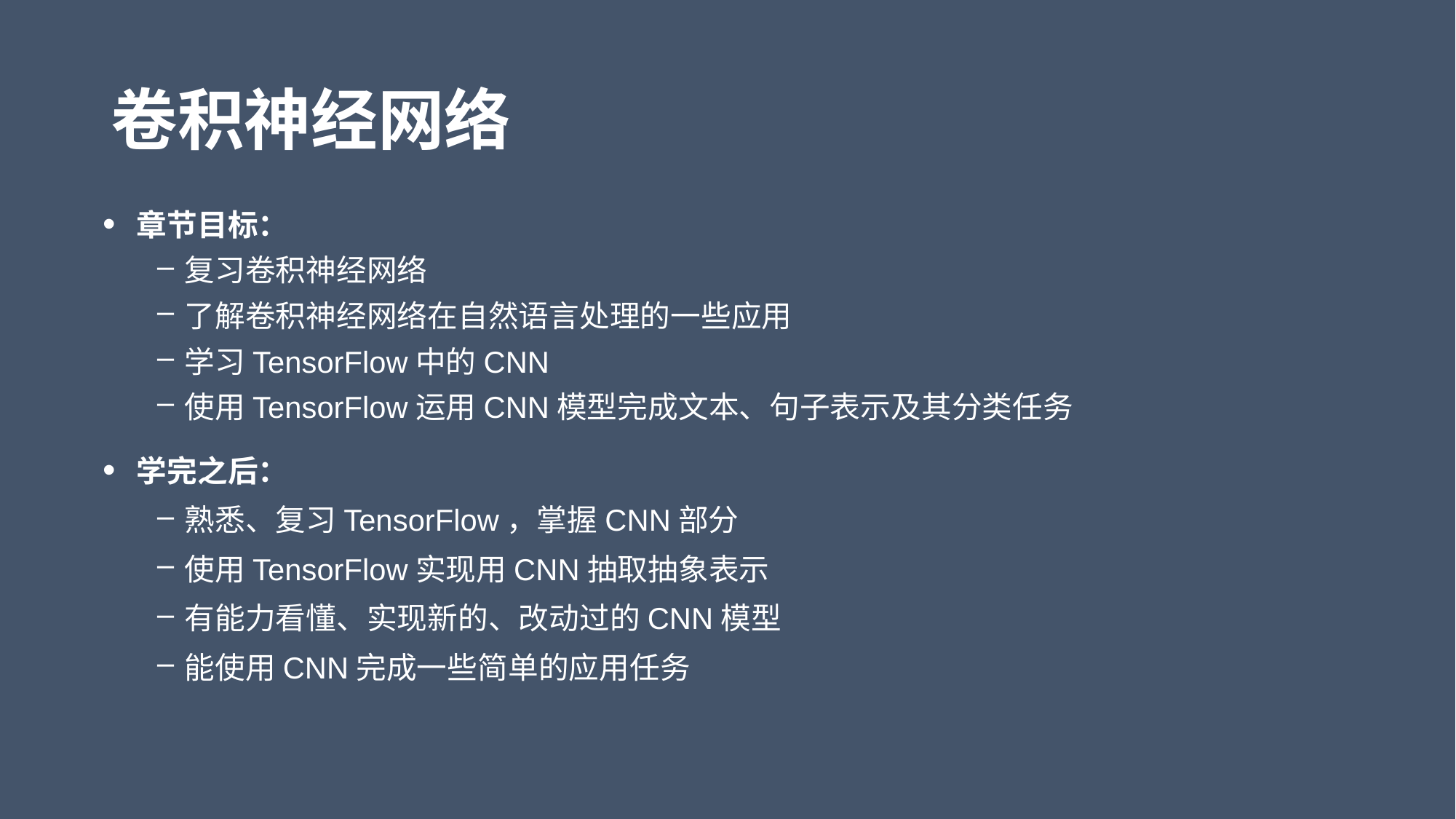

# 卷积神经网络
章节目标：
复习卷积神经网络
了解卷积神经网络在自然语言处理的一些应用
学习TensorFlow中的CNN
使用TensorFlow运用CNN模型完成文本、句子表示及其分类任务
学完之后：
熟悉、复习TensorFlow，掌握CNN部分
使用TensorFlow实现用CNN抽取抽象表示
有能力看懂、实现新的、改动过的CNN模型
能使用CNN完成一些简单的应用任务